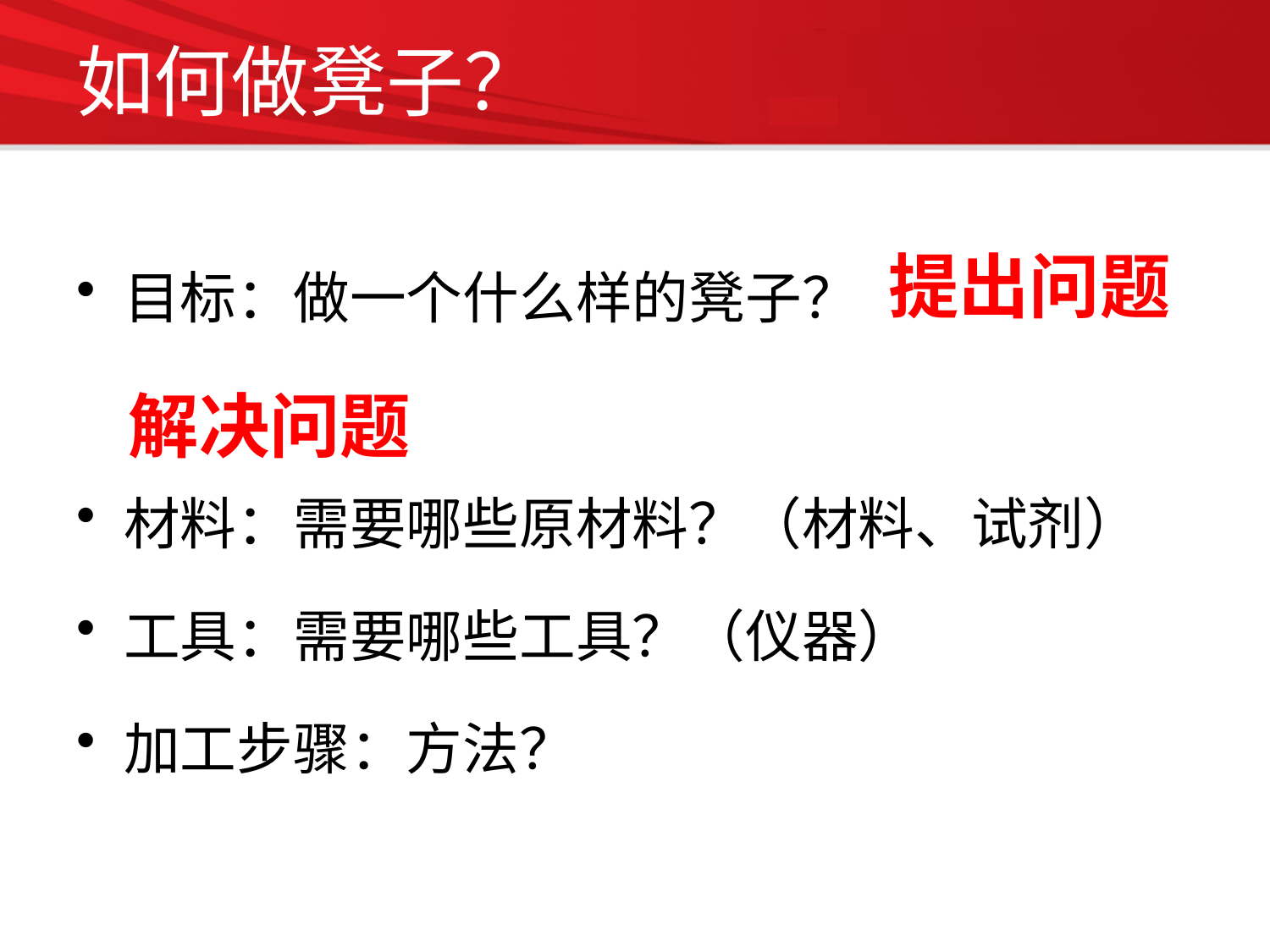

# 如何做凳子？
目标：做一个什么样的凳子？

材料：需要哪些原材料？（材料、试剂）
工具：需要哪些工具？（仪器）
加工步骤：方法？
提出问题
解决问题